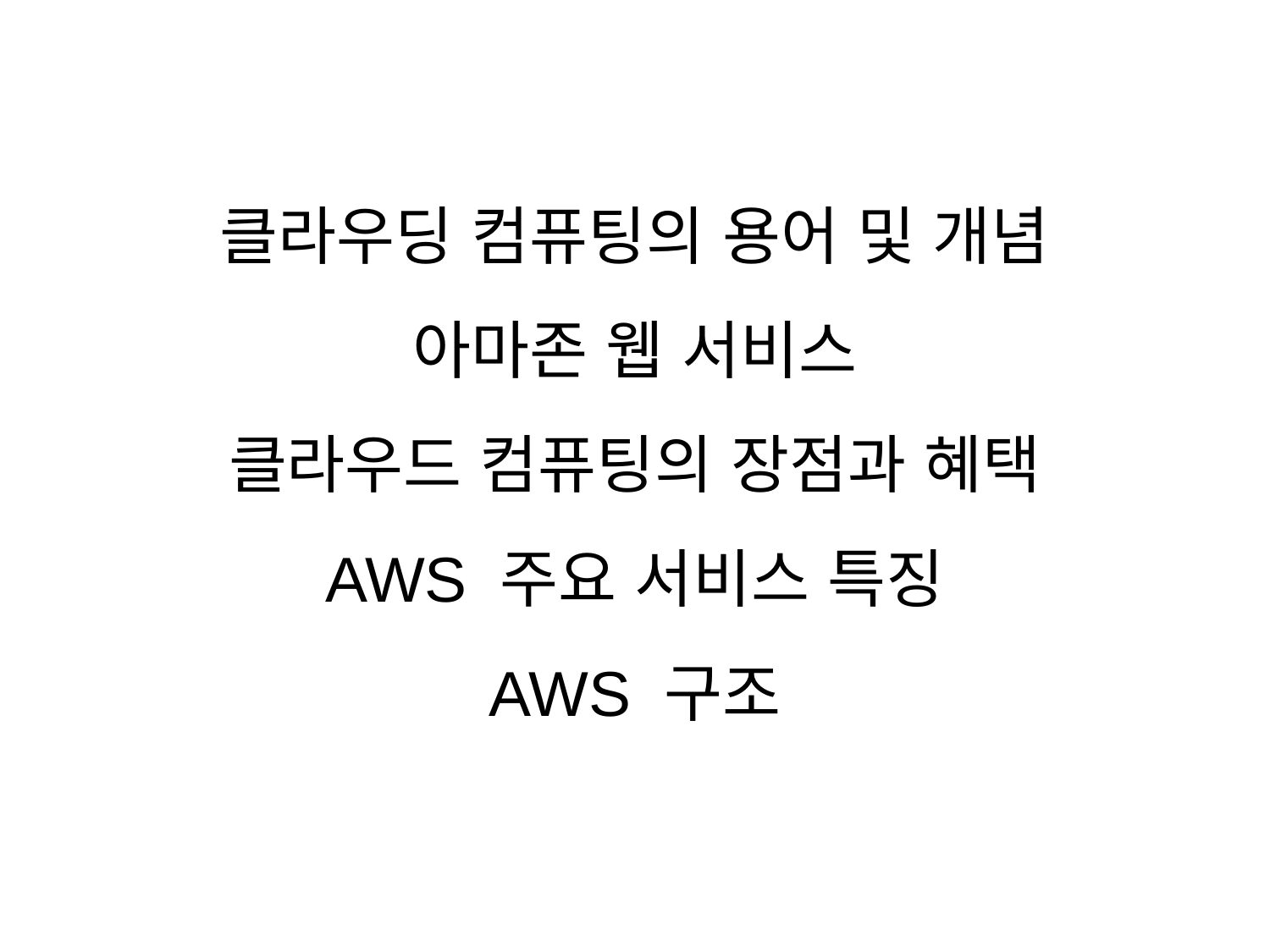

# 클라우딩 컴퓨팅의 용어 및 개념 아마존 웹 서비스 클라우드 컴퓨팅의 장점과 혜택 AWS 주요 서비스 특징 AWS 구조